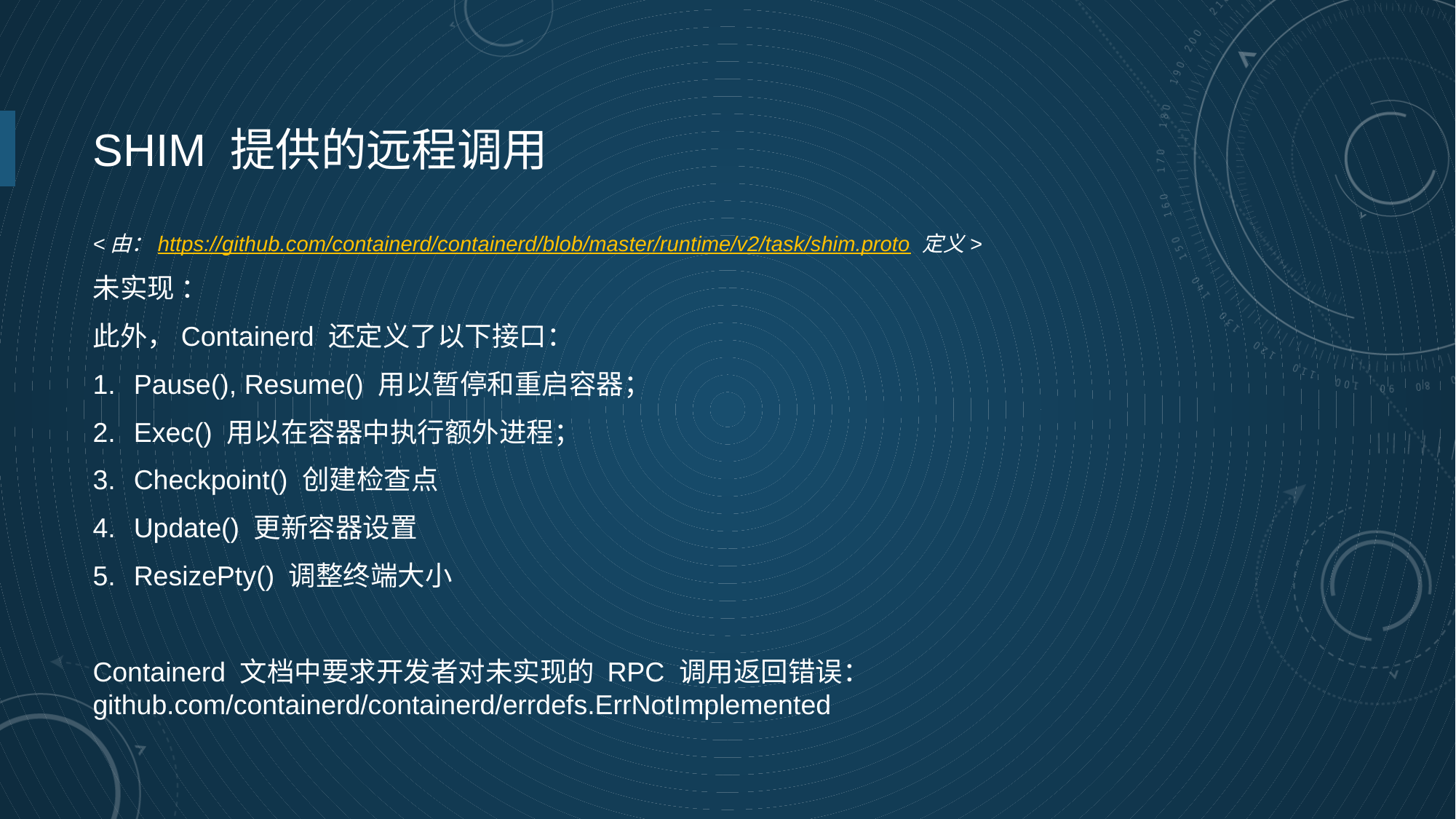

# Shim 提供的远程调用
<由：https://github.com/containerd/containerd/blob/master/runtime/v2/task/shim.proto 定义>
未实现 ：
此外，Containerd 还定义了以下接口：
Pause(), Resume() 用以暂停和重启容器；
Exec() 用以在容器中执行额外进程；
Checkpoint() 创建检查点
Update() 更新容器设置
ResizePty() 调整终端大小

Containerd 文档中要求开发者对未实现的 RPC 调用返回错误： github.com/containerd/containerd/errdefs.ErrNotImplemented